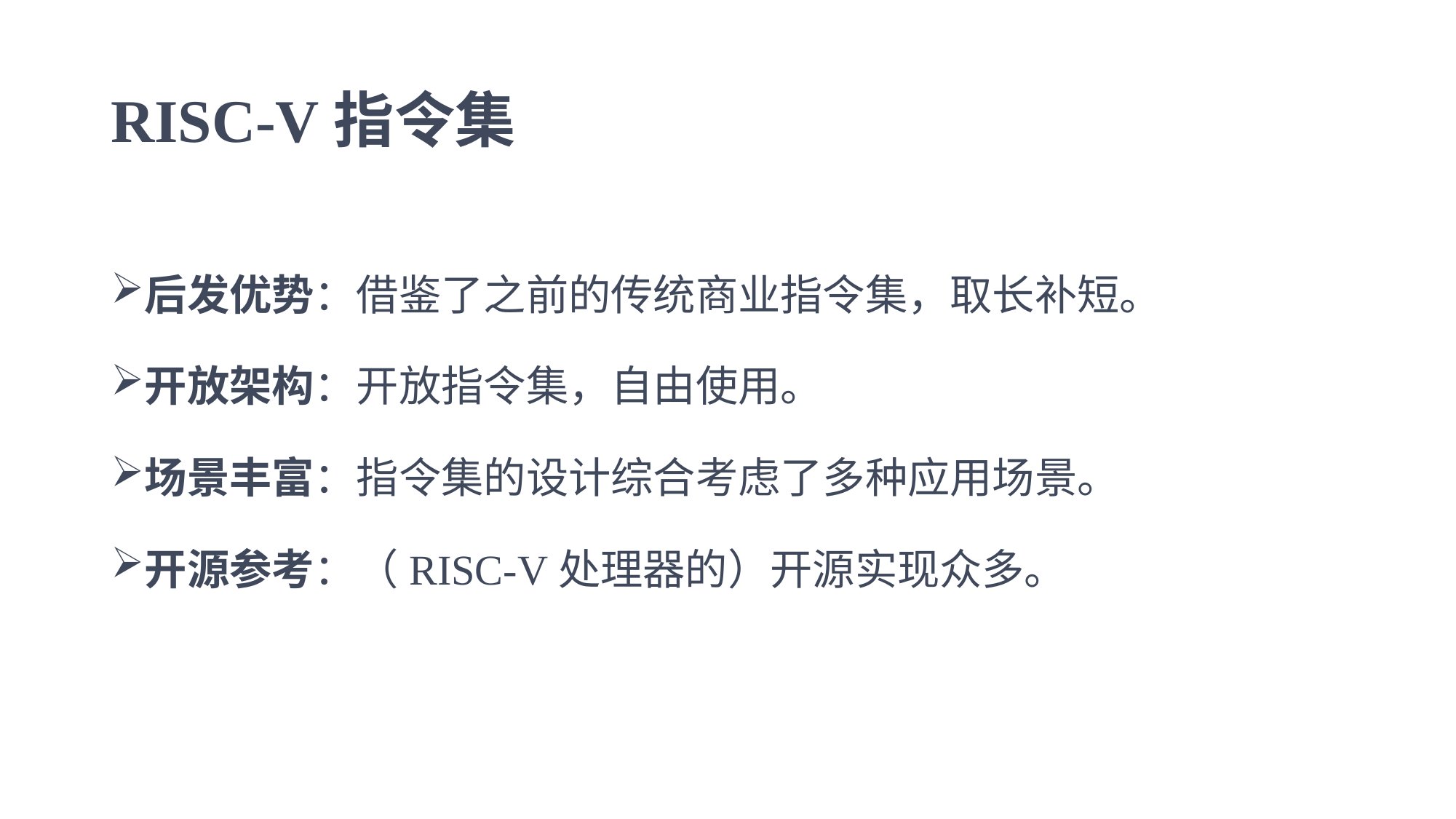

# RISC-V指令集
后发优势：借鉴了之前的传统商业指令集，取长补短。
开放架构：开放指令集，自由使用。
场景丰富：指令集的设计综合考虑了多种应用场景。
开源参考：（RISC-V处理器的）开源实现众多。